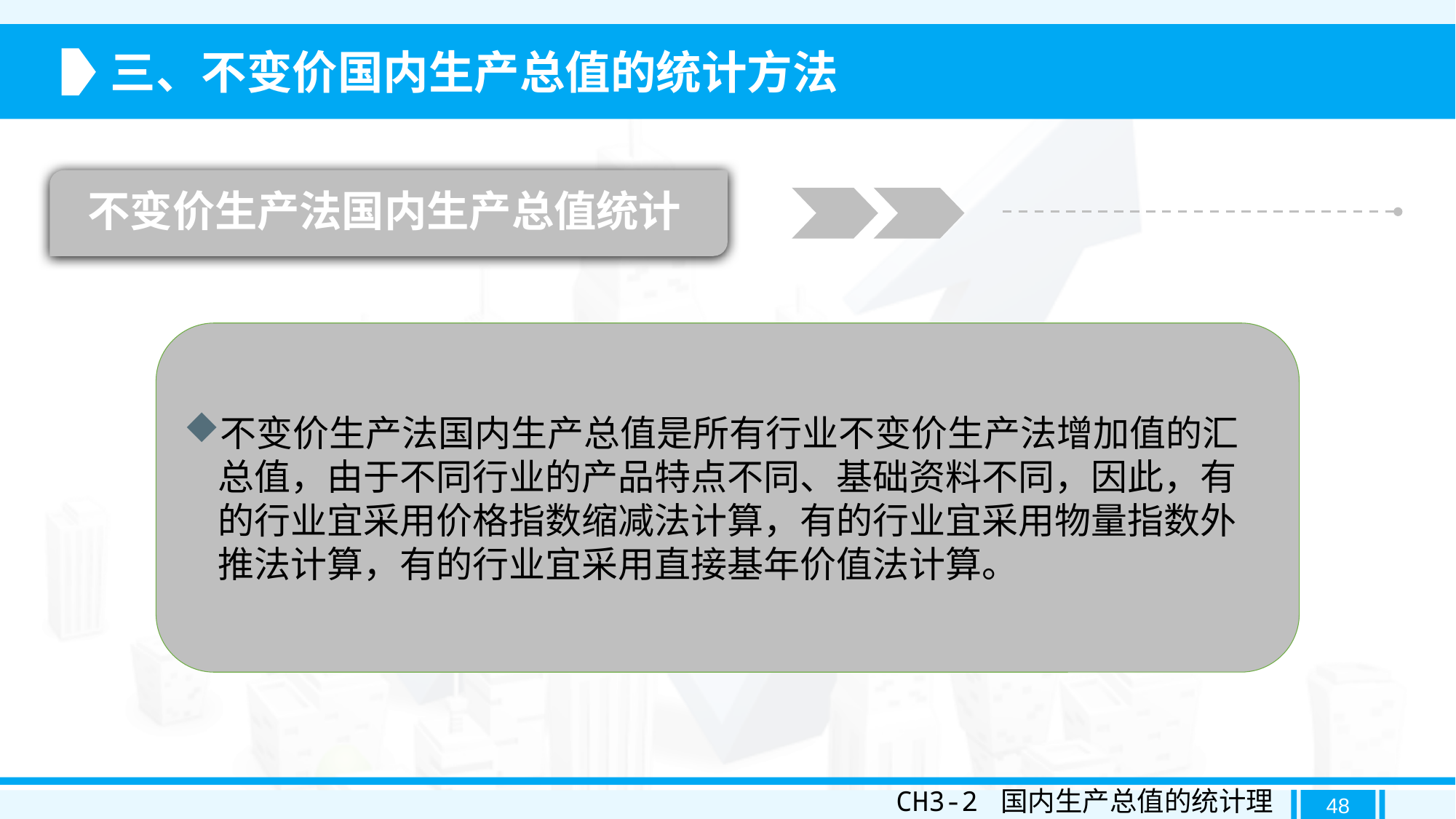

三、不变价国内生产总值的统计方法

不变价生产法国内生产总值统计

不变价生产法国内生产总值是所有行业不变价生产法增加值的汇总值，由于不同行业的产品特点不同、基础资料不同，因此，有的行业宜采用价格指数缩减法计算，有的行业宜采用物量指数外推法计算，有的行业宜采用直接基年价值法计算。
CH3-2 国内生产总值的统计理论
48